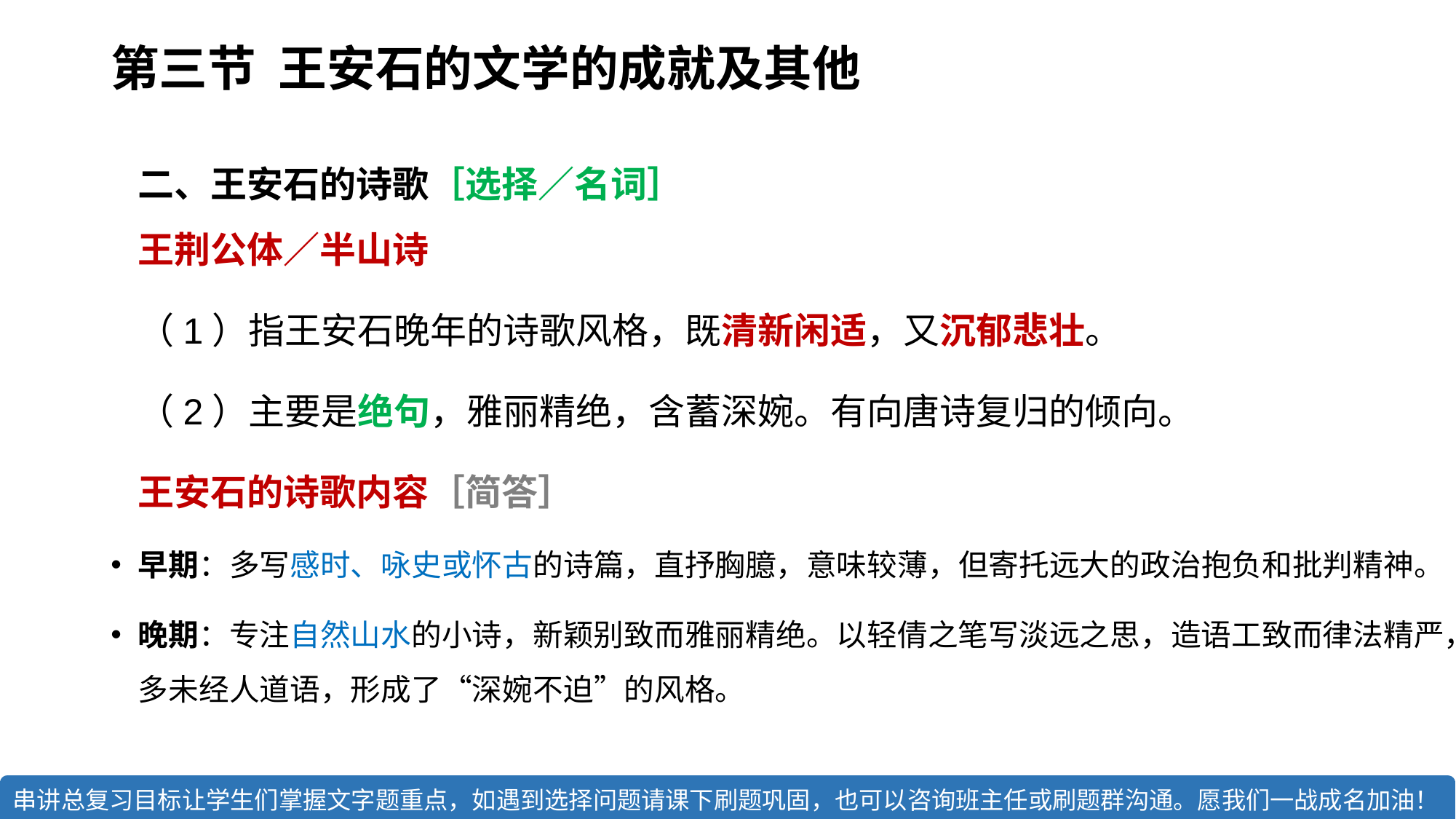

# 第三节  王安石的文学的成就及其他
二、王安石的诗歌［选择／名词］
王荆公体／半山诗
（1）指王安石晚年的诗歌风格，既清新闲适，又沉郁悲壮。
（2）主要是绝句，雅丽精绝，含蓄深婉。有向唐诗复归的倾向。
王安石的诗歌内容［简答］
早期：多写感时、咏史或怀古的诗篇，直抒胸臆，意味较薄，但寄托远大的政治抱负和批判精神。
晚期：专注自然山水的小诗，新颖别致而雅丽精绝。以轻倩之笔写淡远之思，造语工致而律法精严，多未经人道语，形成了“深婉不迫”的风格。